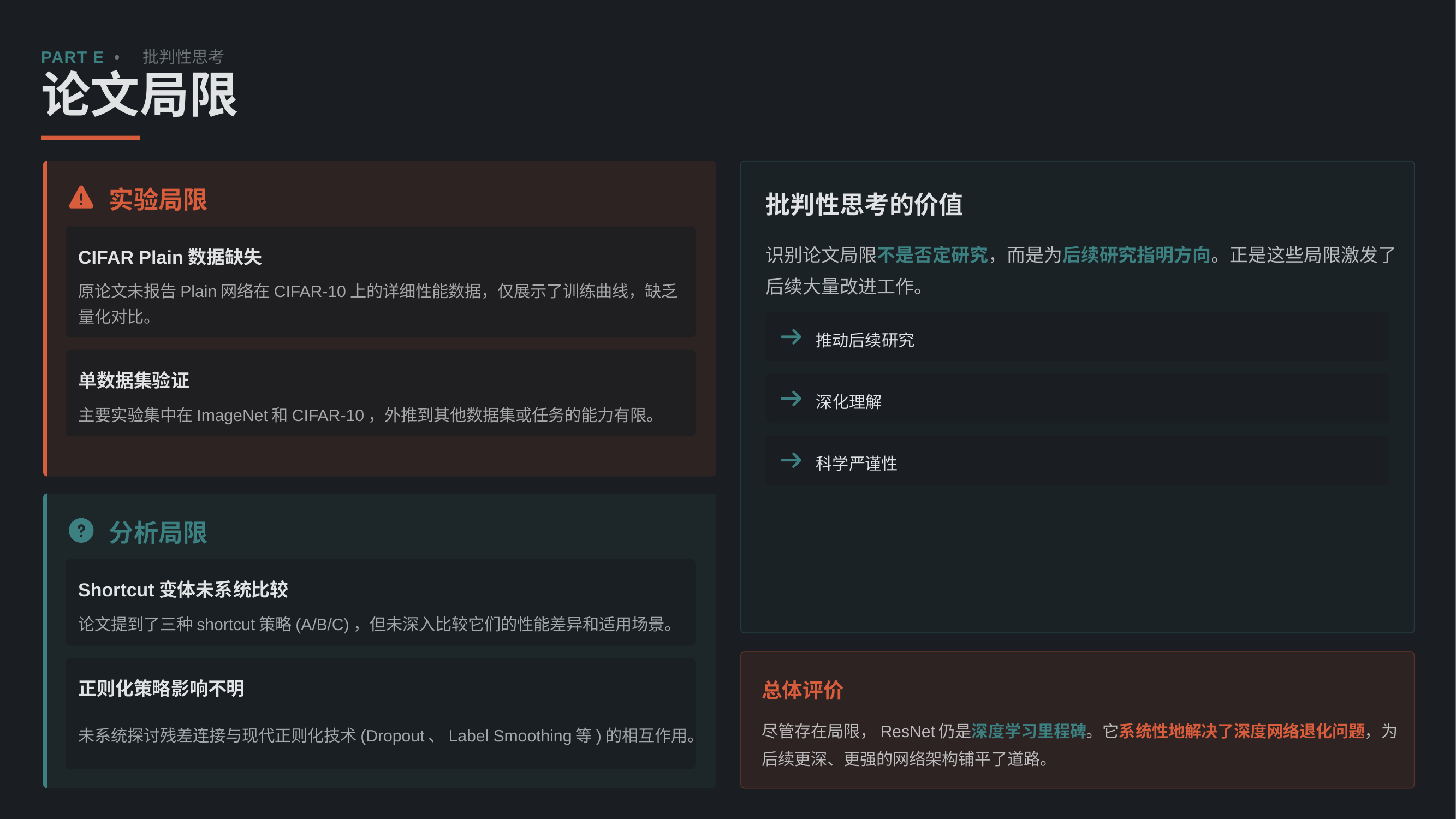

PART E
•
批判性思考
论文局限

实验局限

批判性思考的价值

识别论文局限不是否定研究，而是为后续研究指明方向。正是这些局限激发了后续大量改进工作。
CIFAR Plain数据缺失
原论文未报告Plain网络在CIFAR-10上的详细性能数据，仅展示了训练曲线，缺乏量化对比。

推动后续研究

单数据集验证

深化理解

主要实验集中在ImageNet和CIFAR-10，外推到其他数据集或任务的能力有限。

科学严谨性

分析局限

Shortcut变体未系统比较
论文提到了三种shortcut策略(A/B/C)，但未深入比较它们的性能差异和适用场景。

正则化策略影响不明
总体评价
未系统探讨残差连接与现代正则化技术(Dropout、Label Smoothing等)的相互作用。
尽管存在局限，ResNet仍是深度学习里程碑。它系统性地解决了深度网络退化问题，为后续更深、更强的网络架构铺平了道路。